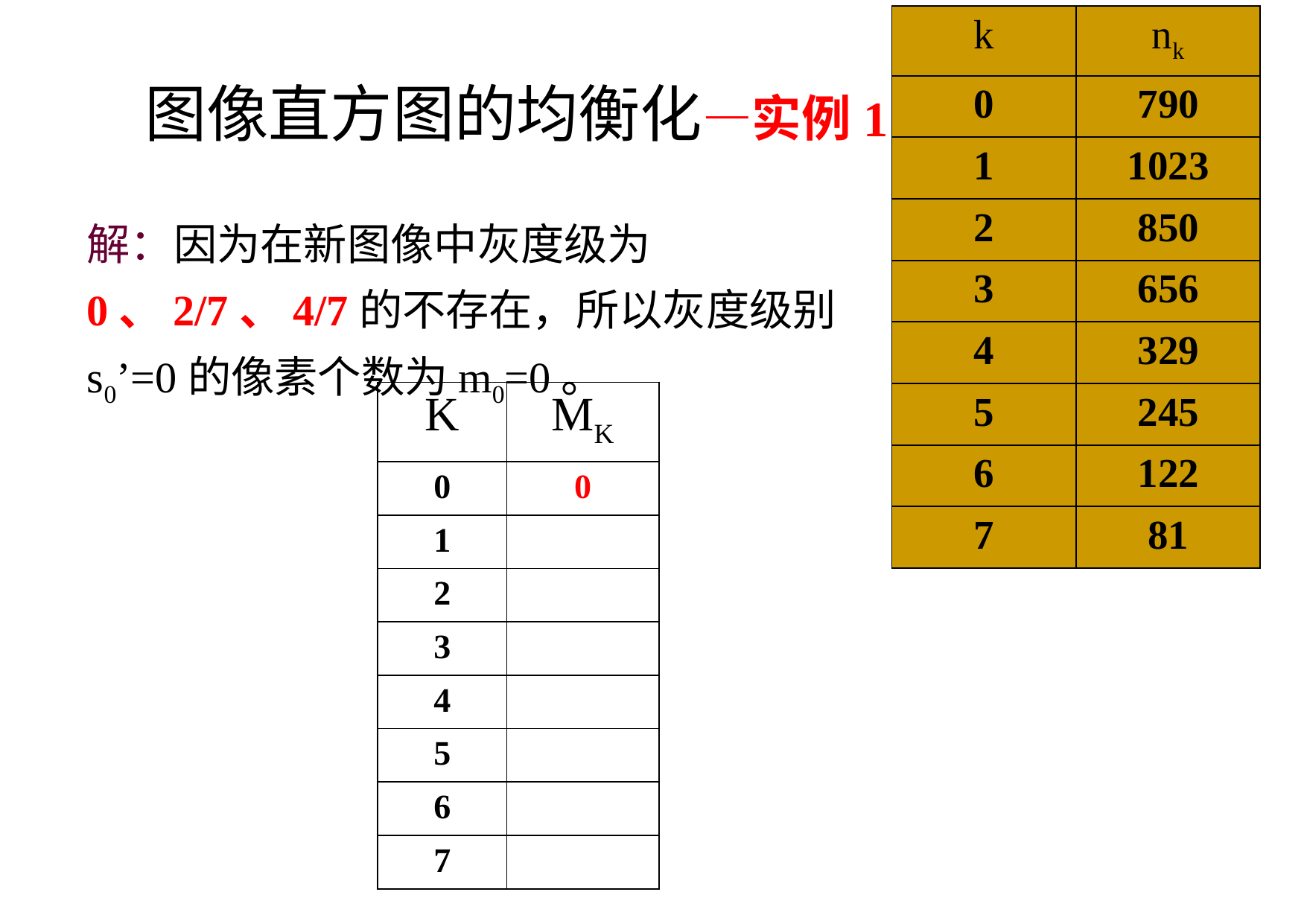

| k | nk |
| --- | --- |
| 0 | 790 |
| 1 | 1023 |
| 2 | 850 |
| 3 | 656 |
| 4 | 329 |
| 5 | 245 |
| 6 | 122 |
| 7 | 81 |
图像直方图的均衡化—实例1
解：因为在新图像中灰度级为0、2/7、4/7的不存在，所以灰度级别s0’=0的像素个数为m0=0。

| K | MK |
| --- | --- |
| 0 | 0 |
| 1 |  |
| 2 |  |
| 3 |  |
| 4 |  |
| 5 |  |
| 6 |  |
| 7 |  |